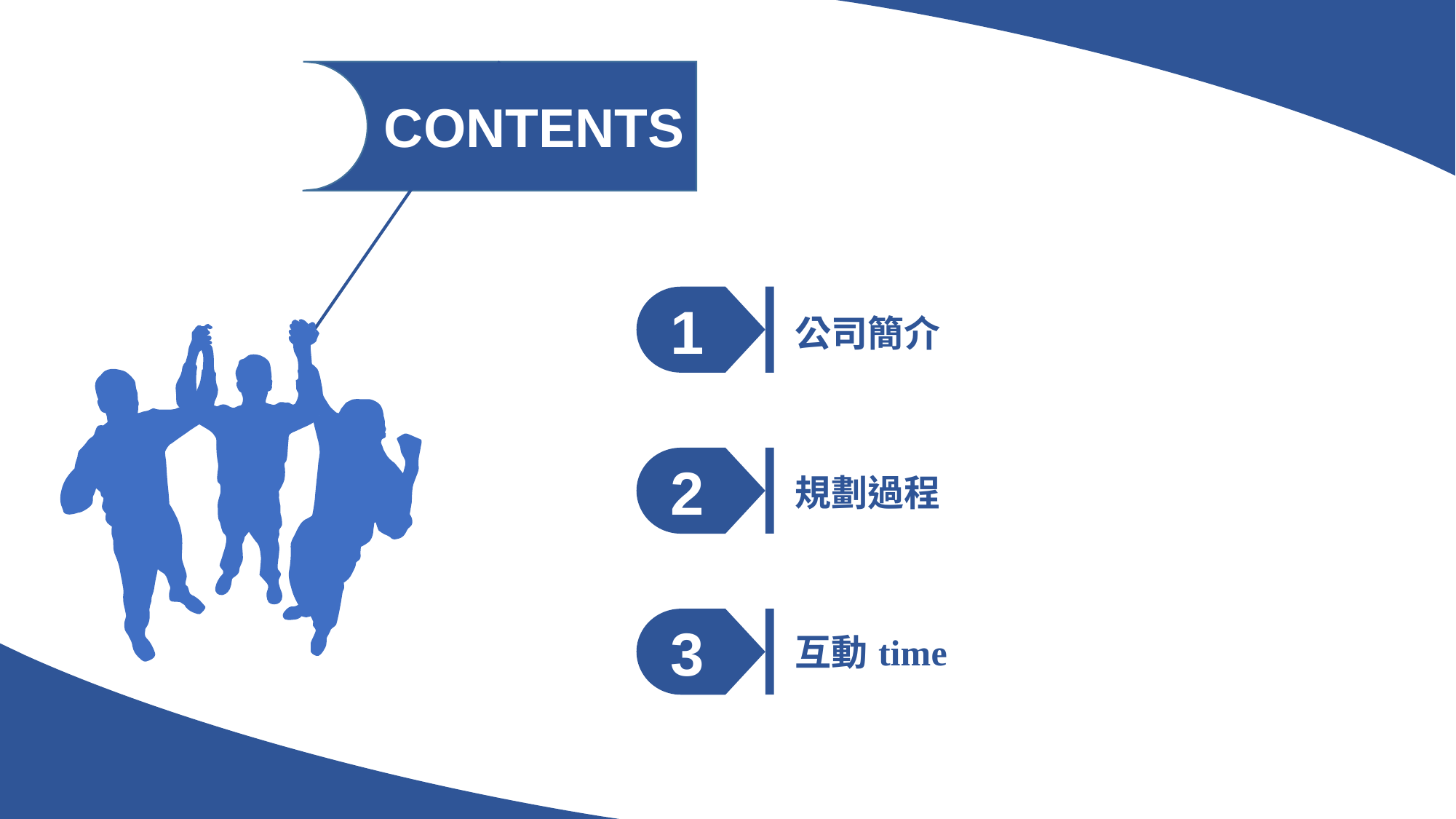

CONTENTS
1

| 公司簡介 |  |  |  |
| --- | --- | --- | --- |
|  |  |  |  |
| 規劃過程 |  |  |  |
|  |  |  |  |
| 互動time |  |  |  |

2

3